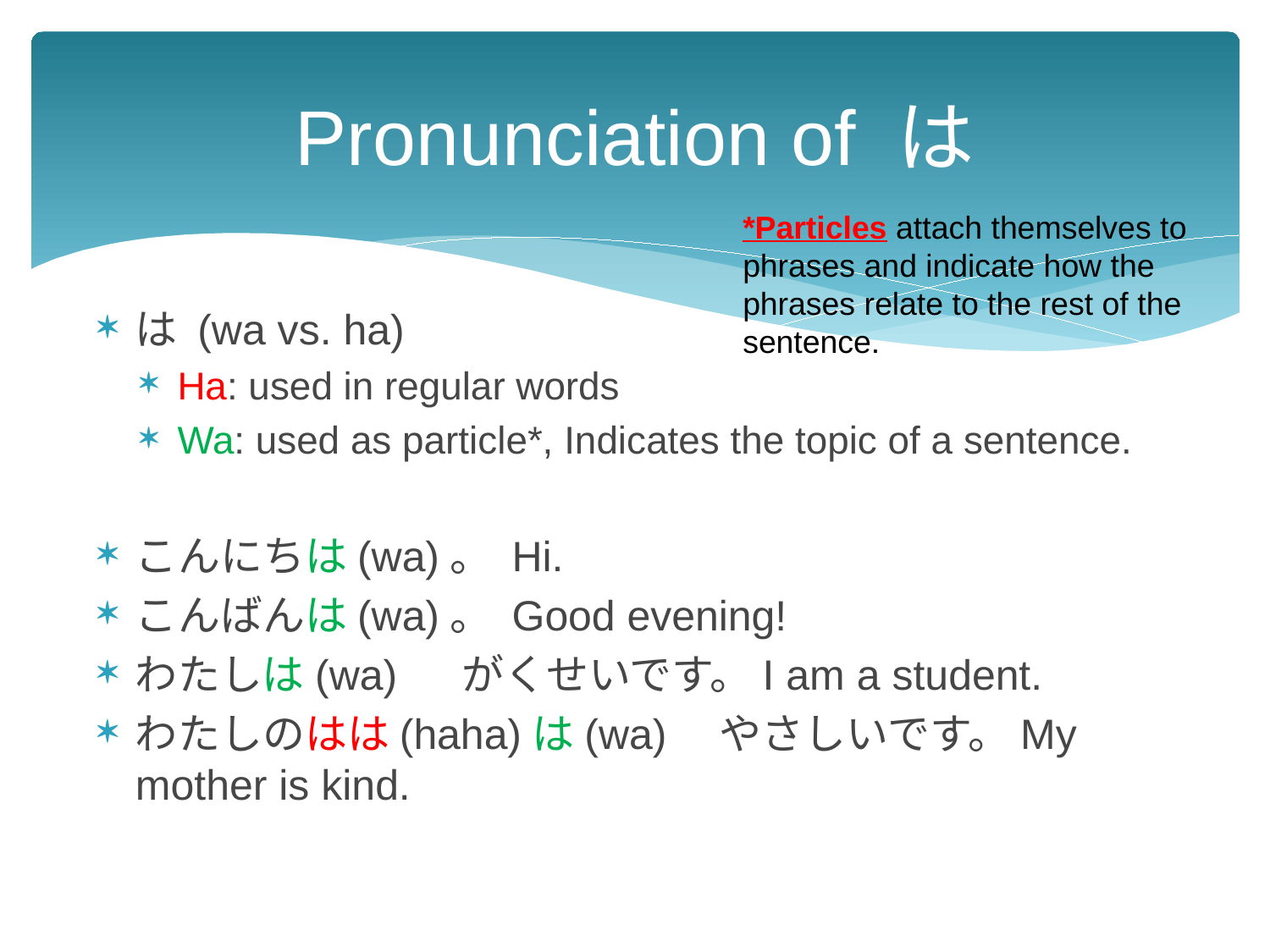

# Pronunciation of は
*Particles attach themselves to phrases and indicate how the phrases relate to the rest of the sentence.
は (wa vs. ha)
Ha: used in regular words
Wa: used as particle*, Indicates the topic of a sentence.

こんにちは(wa)。 Hi.
こんばんは(wa)。 Good evening!
わたしは(wa) 　がくせいです。I am a student.
わたしのはは(haha)は(wa)　やさしいです。My mother is kind.